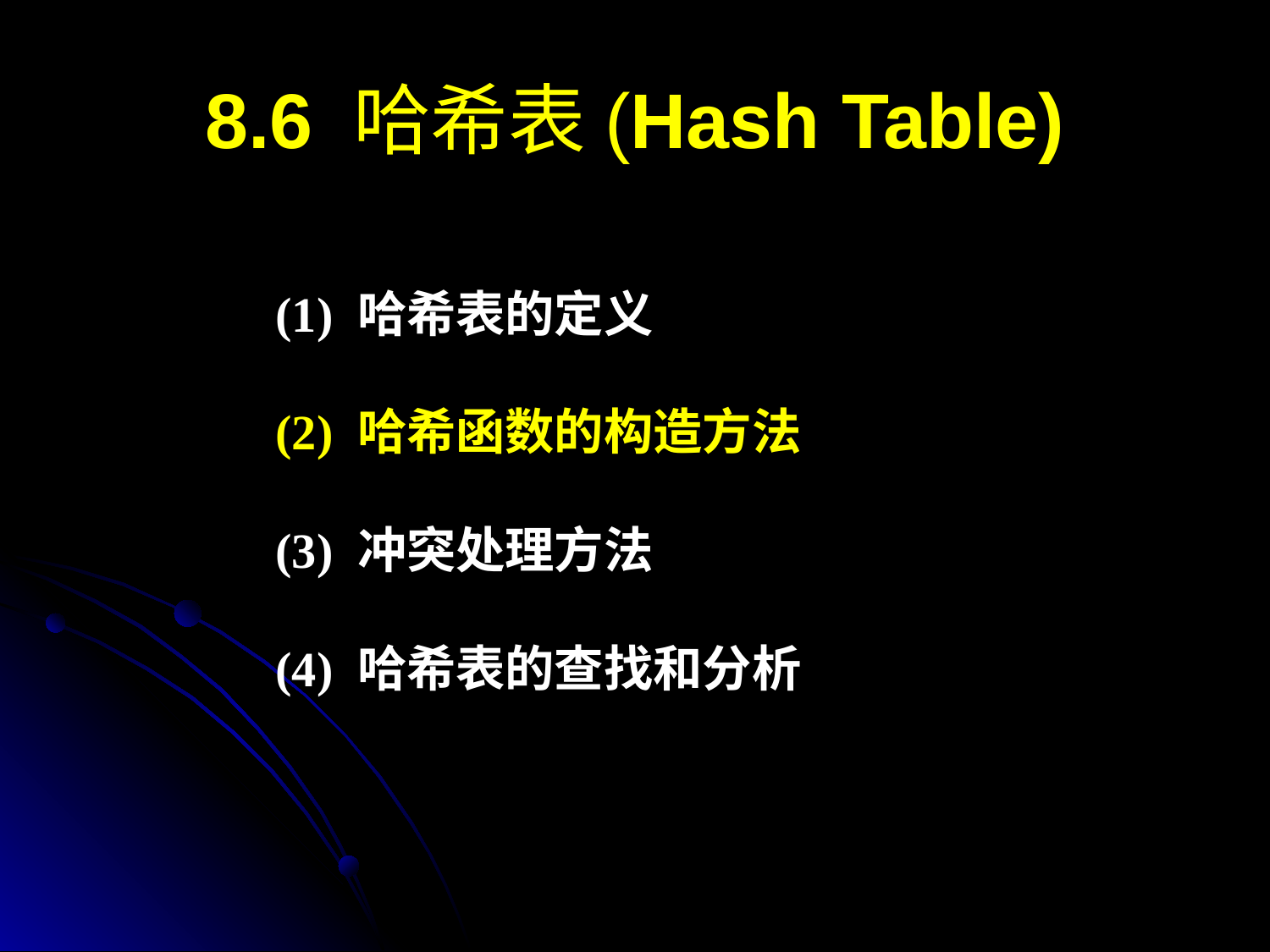

8.6 哈希表(Hash Table)
(1) 哈希表的定义

(2) 哈希函数的构造方法

(3) 冲突处理方法

(4) 哈希表的查找和分析